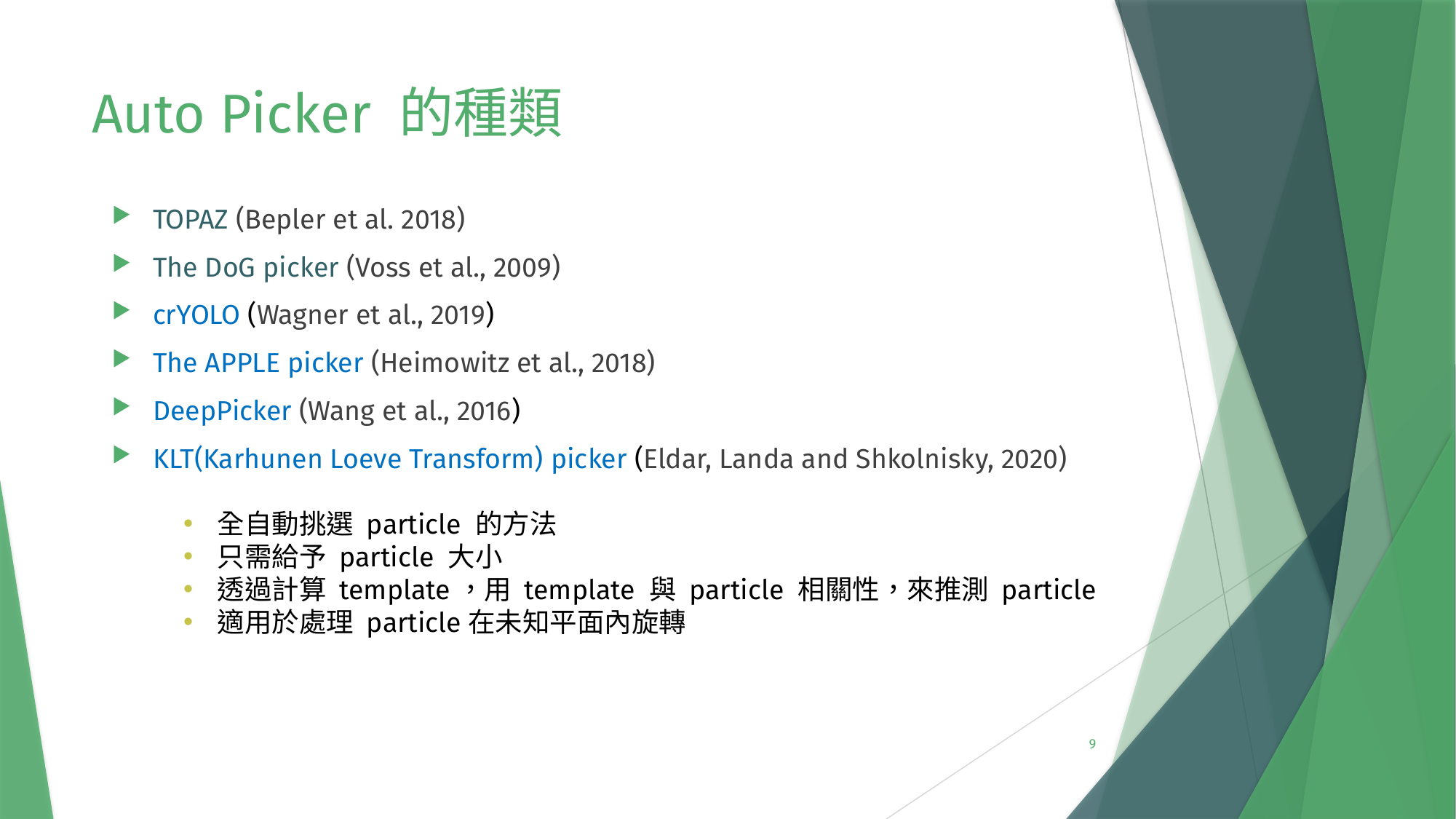

# Auto Picker 的種類
TOPAZ (Bepler et al. 2018)
The DoG picker (Voss et al., 2009)
crYOLO (Wagner et al., 2019)
The APPLE picker (Heimowitz et al., 2018)
DeepPicker (Wang et al., 2016)
KLT(Karhunen Loeve Transform) picker (Eldar, Landa and Shkolnisky, 2020)

全自動挑選 particle 的方法
只需給予 particle 大小
透過計算 template，用 template 與 particle 相關性，來推測 particle
適用於處理 particle在未知平面內旋轉
9